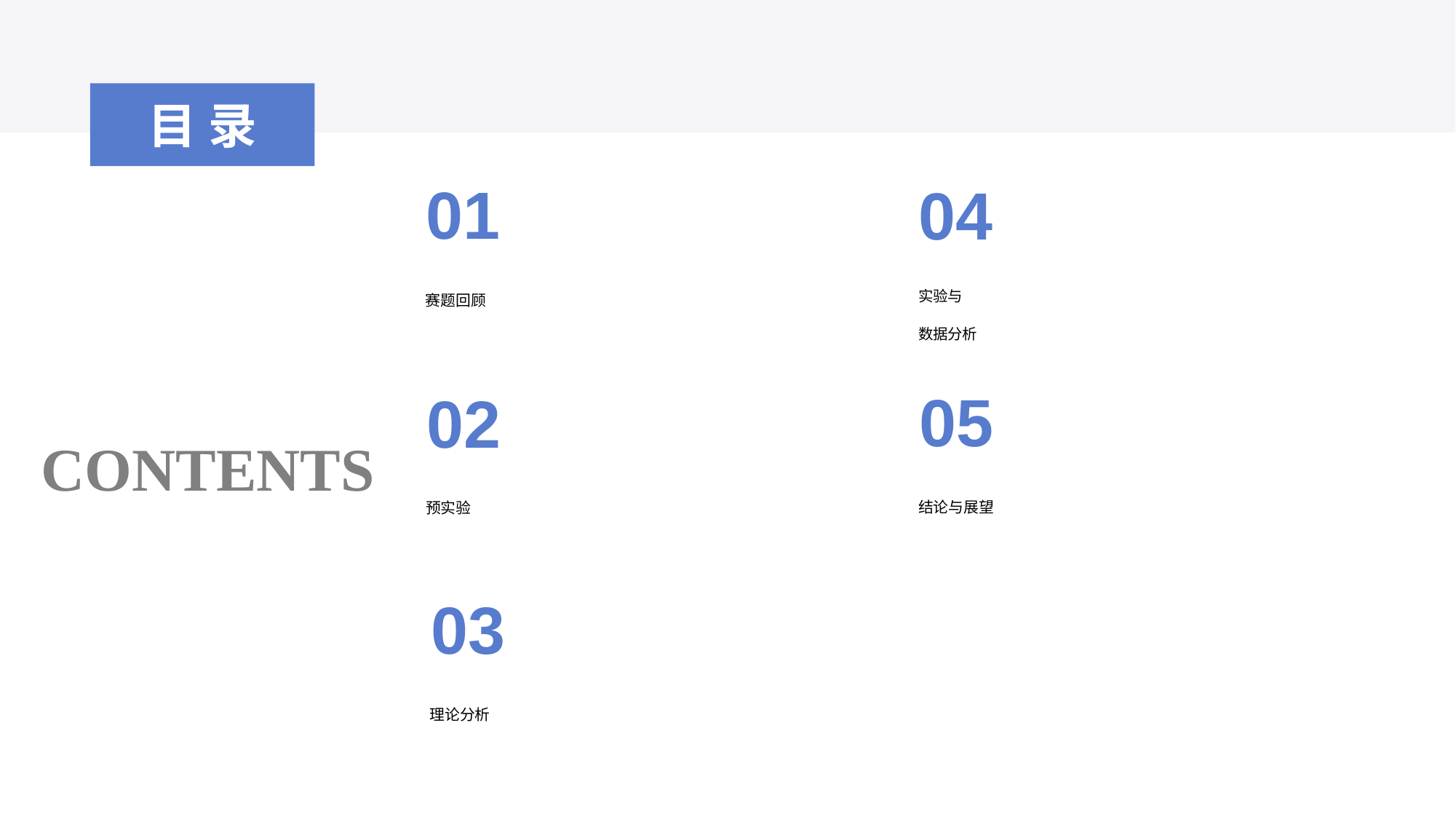

目录
01
04
赛题回顾
实验与
数据分析
05
02
CONTENTS
结论与展望
预实验
03
理论分析